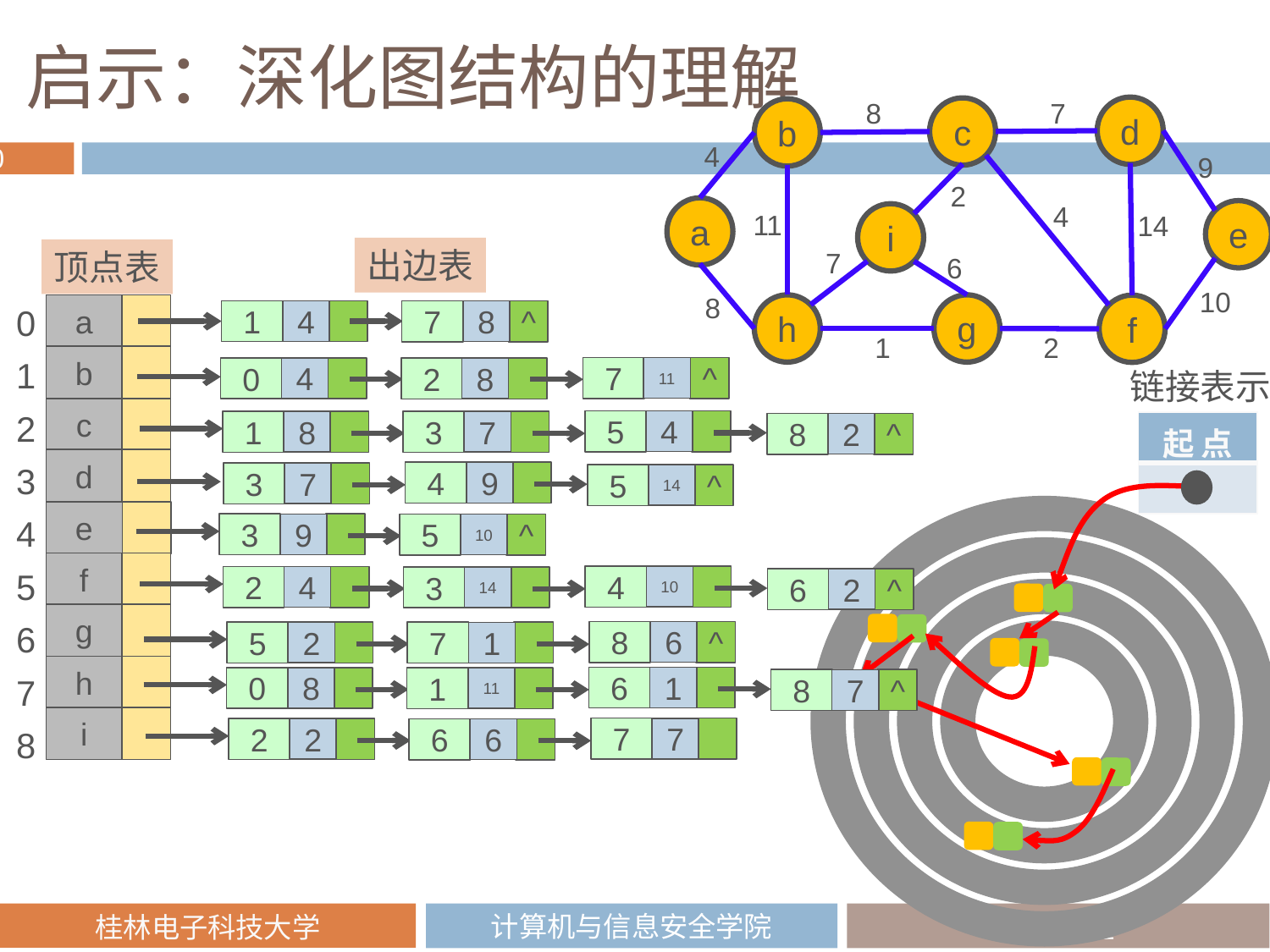

# 启示：深化图结构的理解
8
7
d
c
b
4
9
2
a
4
e
i
11
14
7
6
10
8
h
g
f
1
2
出边表
顶点表
0
1
2
3
4
5
6
7
8

a
1

4
7
^
8
b

7
11
^
0
4

2
8

链接表示
c

5
4

1
8

3
7
| 起 点 |
| --- |
|  |
^
8
2

d

4
9

3
7
^
5
14

e

3
9
^
5
10

f

4
10

2
4

3
14
^
6
2
g

^
8
6

5
2

7
1
h

6
1

0
8

1
11
^
8
7

i

7
7

2
2

6
6